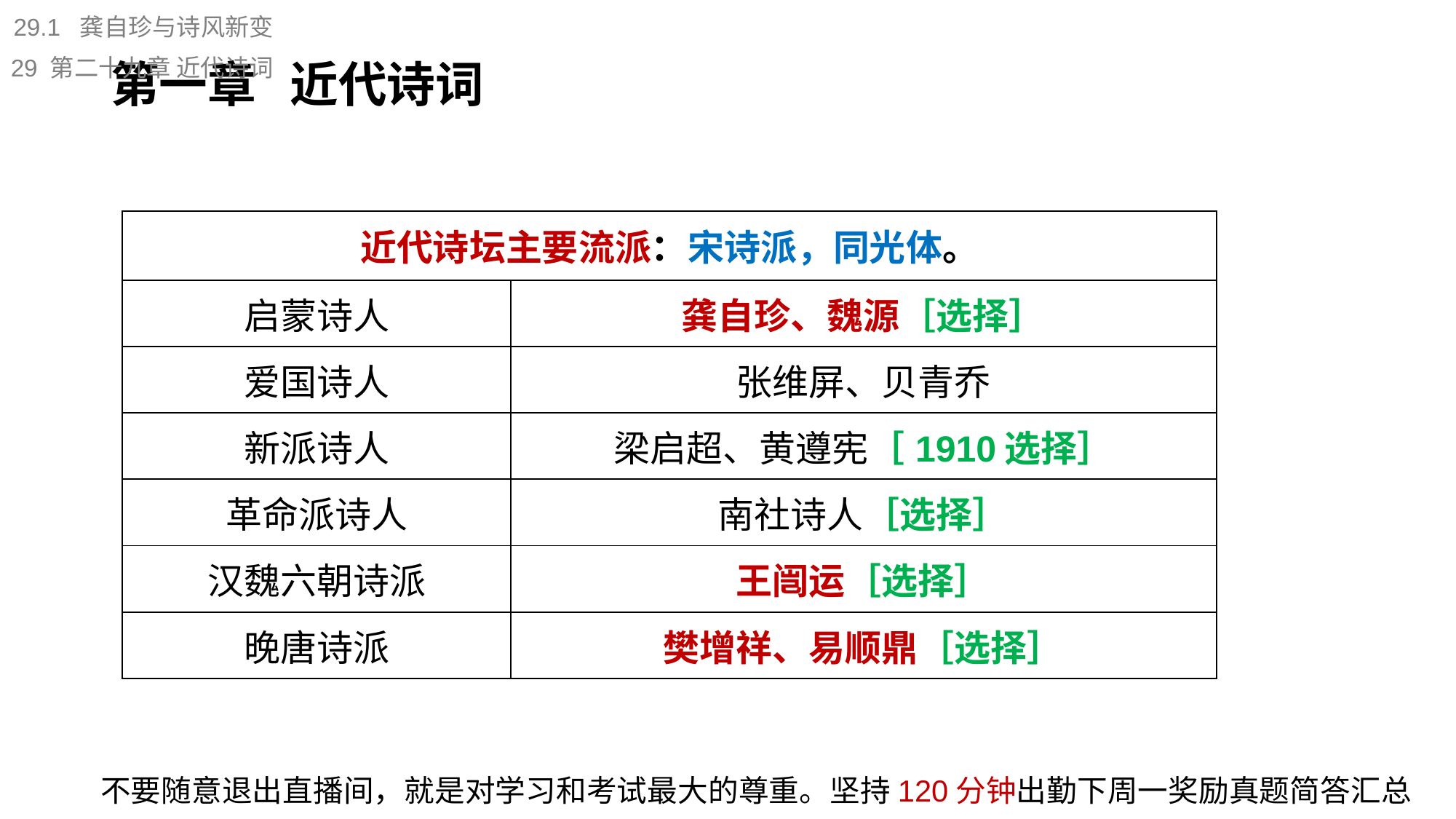

29.1  龚自珍与诗风新变
# 第一章   近代诗词
29 第二十九章 近代诗词
| 近代诗坛主要流派：宋诗派，同光体。 |  |
| --- | --- |
| 启蒙诗人 | 龚自珍、魏源［选择］ |
| 爱国诗人 | 张维屏、贝青乔 |
| 新派诗人 | 梁启超、黄遵宪［1910选择］ |
| 革命派诗人 | 南社诗人［选择］ |
| 汉魏六朝诗派 | 王闿运［选择］ |
| 晚唐诗派 | 樊增祥、易顺鼎［选择］ |